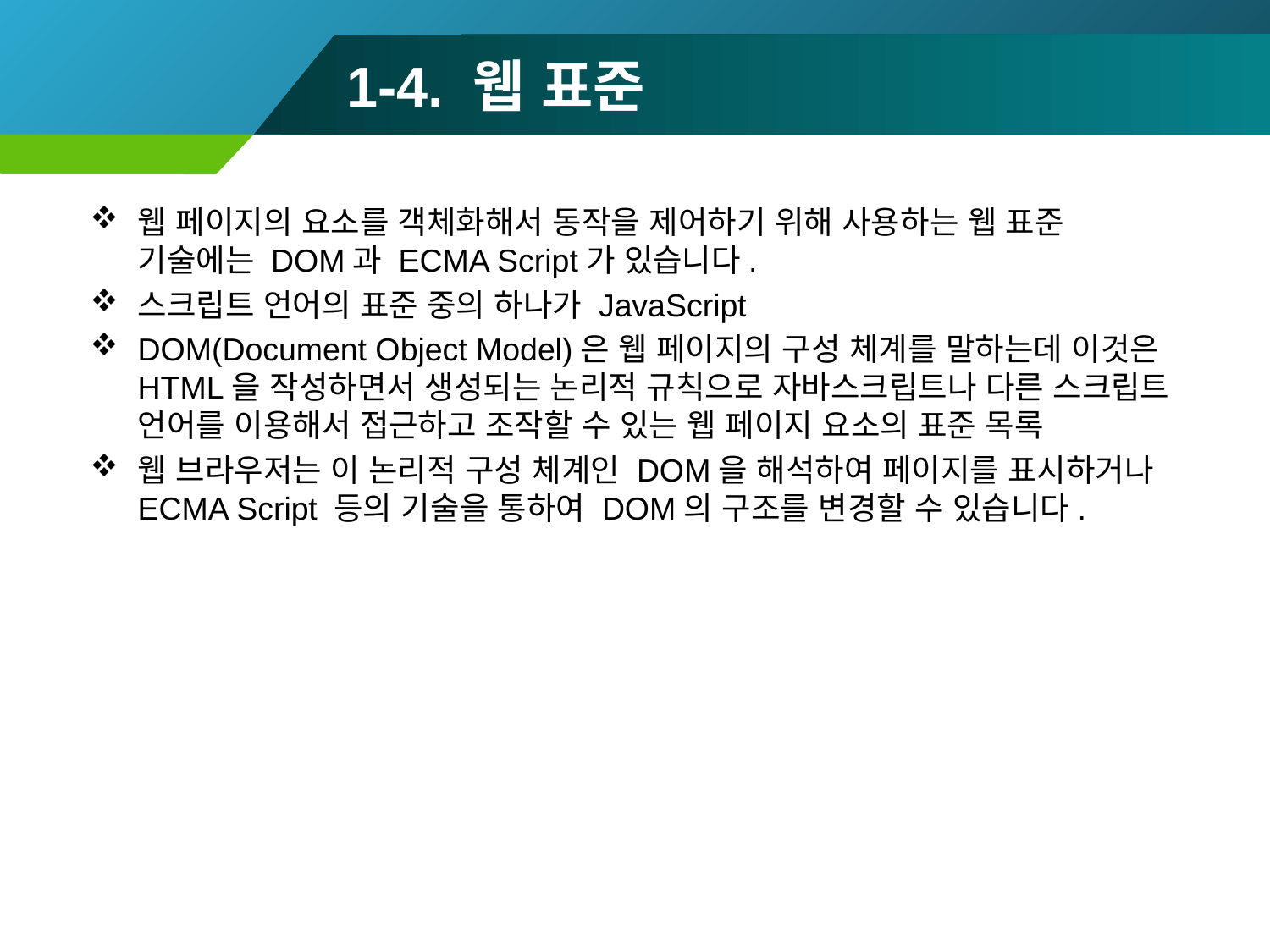

# 1-4. 웹 표준
웹 페이지의 요소를 객체화해서 동작을 제어하기 위해 사용하는 웹 표준 기술에는 DOM과 ECMA Script가 있습니다.
스크립트 언어의 표준 중의 하나가 JavaScript
DOM(Document Object Model)은 웹 페이지의 구성 체계를 말하는데 이것은 HTML을 작성하면서 생성되는 논리적 규칙으로 자바스크립트나 다른 스크립트 언어를 이용해서 접근하고 조작할 수 있는 웹 페이지 요소의 표준 목록
웹 브라우저는 이 논리적 구성 체계인 DOM을 해석하여 페이지를 표시하거나 ECMA Script 등의 기술을 통하여 DOM의 구조를 변경할 수 있습니다.